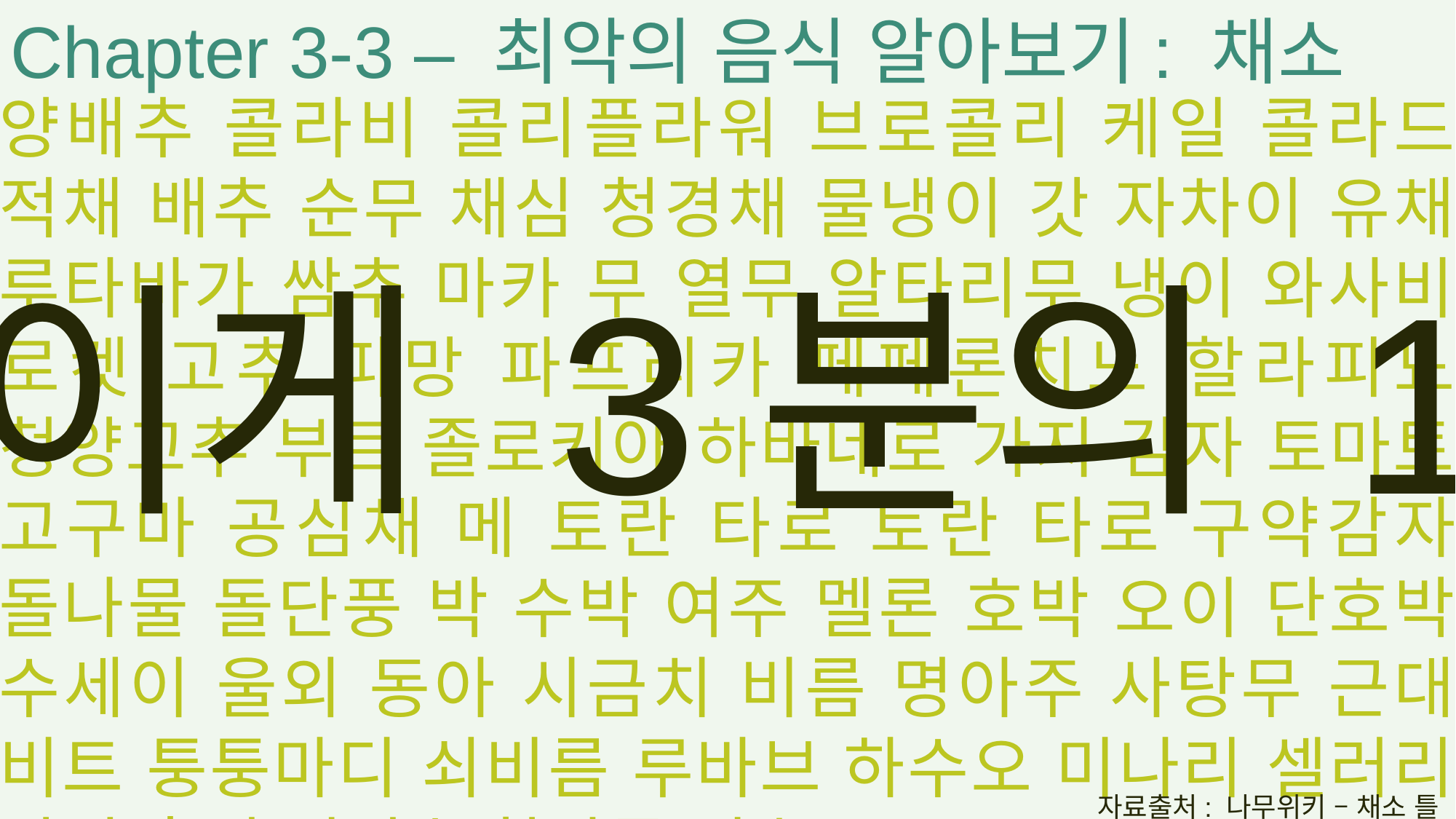

Chapter 3-3 – 최악의 음식 알아보기: 채소
양배추 콜라비 콜리플라워 브로콜리 케일 콜라드 적채 배추 순무 채심 청경채 물냉이 갓 자차이 유채 루타바가 쌈추 마카 무 열무 알타리무 냉이 와사비 로켓 고추 피망 파프리카 페페론치노 할라피뇨 청양고추 부트 졸로키아 하바네로 가지 감자 토마토 고구마 공심채 메 토란 타로 토란 타로 구약감자 돌나물 돌단풍 박 수박 여주 멜론 호박 오이 단호박 수세이 울외 동아 시금치 비름 명아주 사탕무 근대 비트 퉁퉁마디 쇠비름 루바브 하수오 미나리 셀러리 당귀 흥거 신선초 참나물 시호
이게 3분의 1
자료출처: 나무위키 – 채소 틀